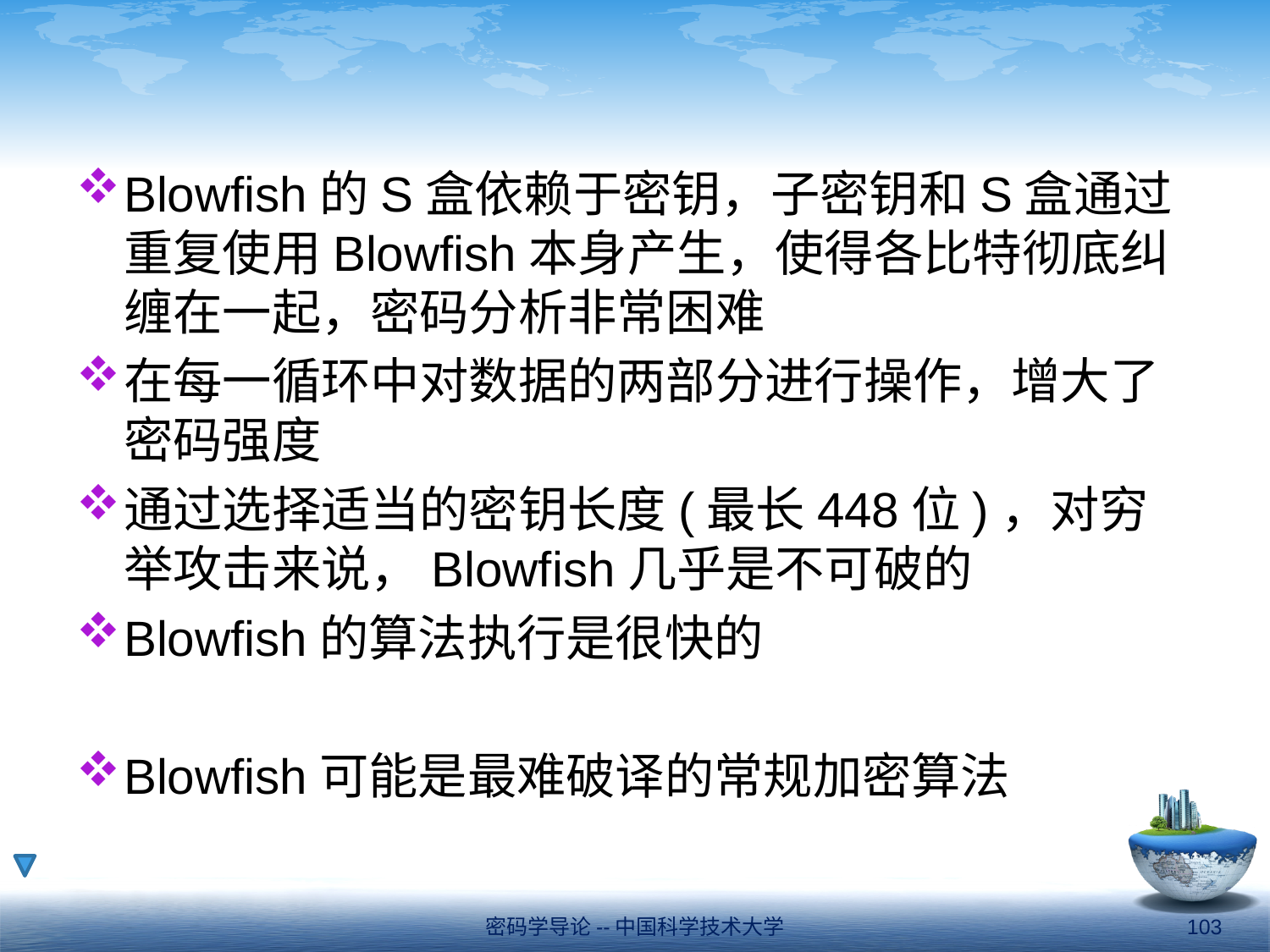

#
Blowfish的S盒依赖于密钥，子密钥和S盒通过重复使用Blowfish本身产生，使得各比特彻底纠缠在一起，密码分析非常困难
在每一循环中对数据的两部分进行操作，增大了密码强度
通过选择适当的密钥长度(最长448位)，对穷举攻击来说，Blowfish几乎是不可破的
Blowfish的算法执行是很快的

Blowfish可能是最难破译的常规加密算法

密码学导论--中国科学技术大学
103